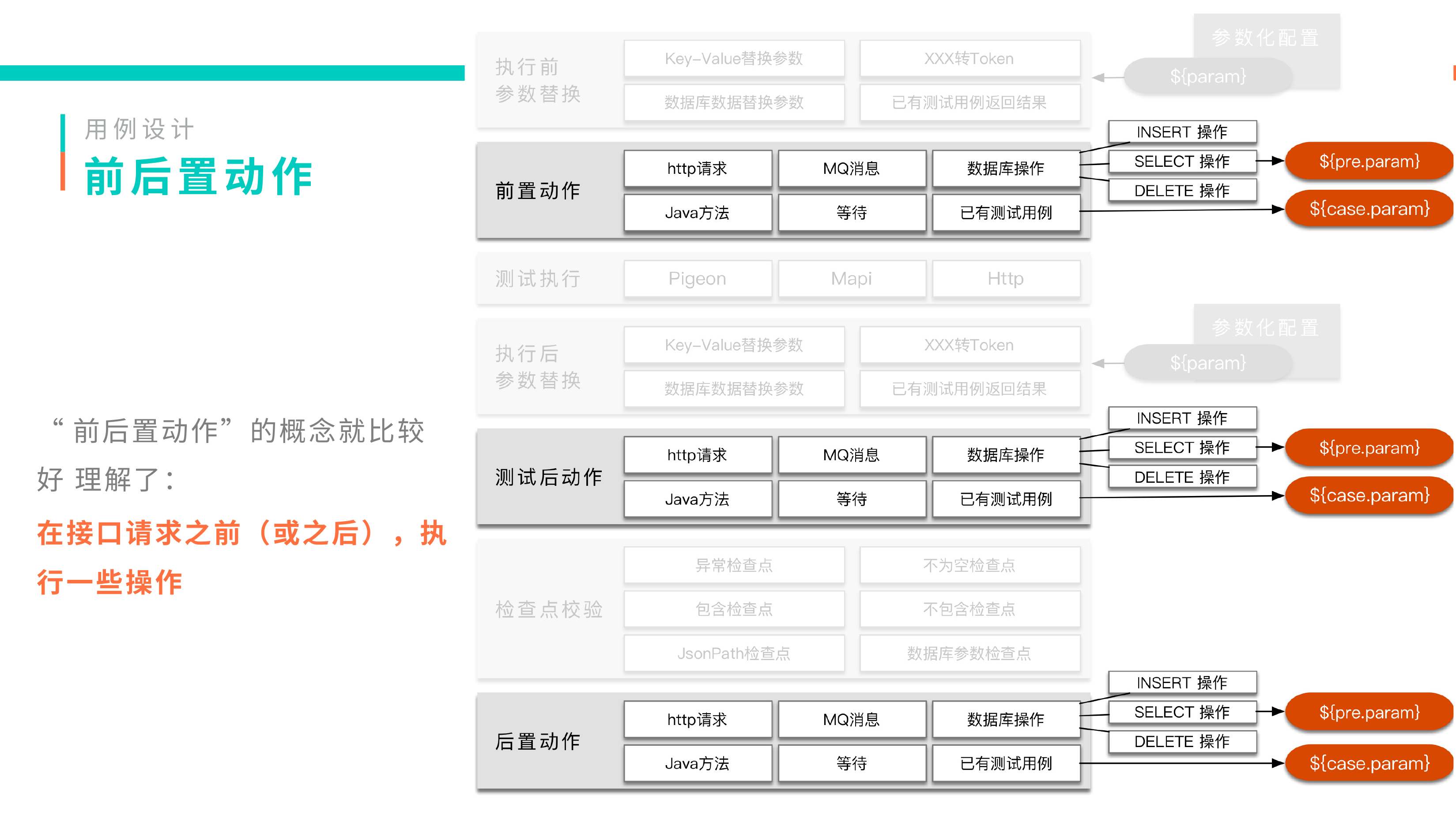

用例设计
# 前后置动作

“前后置动作”的概念就比较好 理解了：
在接口请求之前（或之后），执 行一些操作